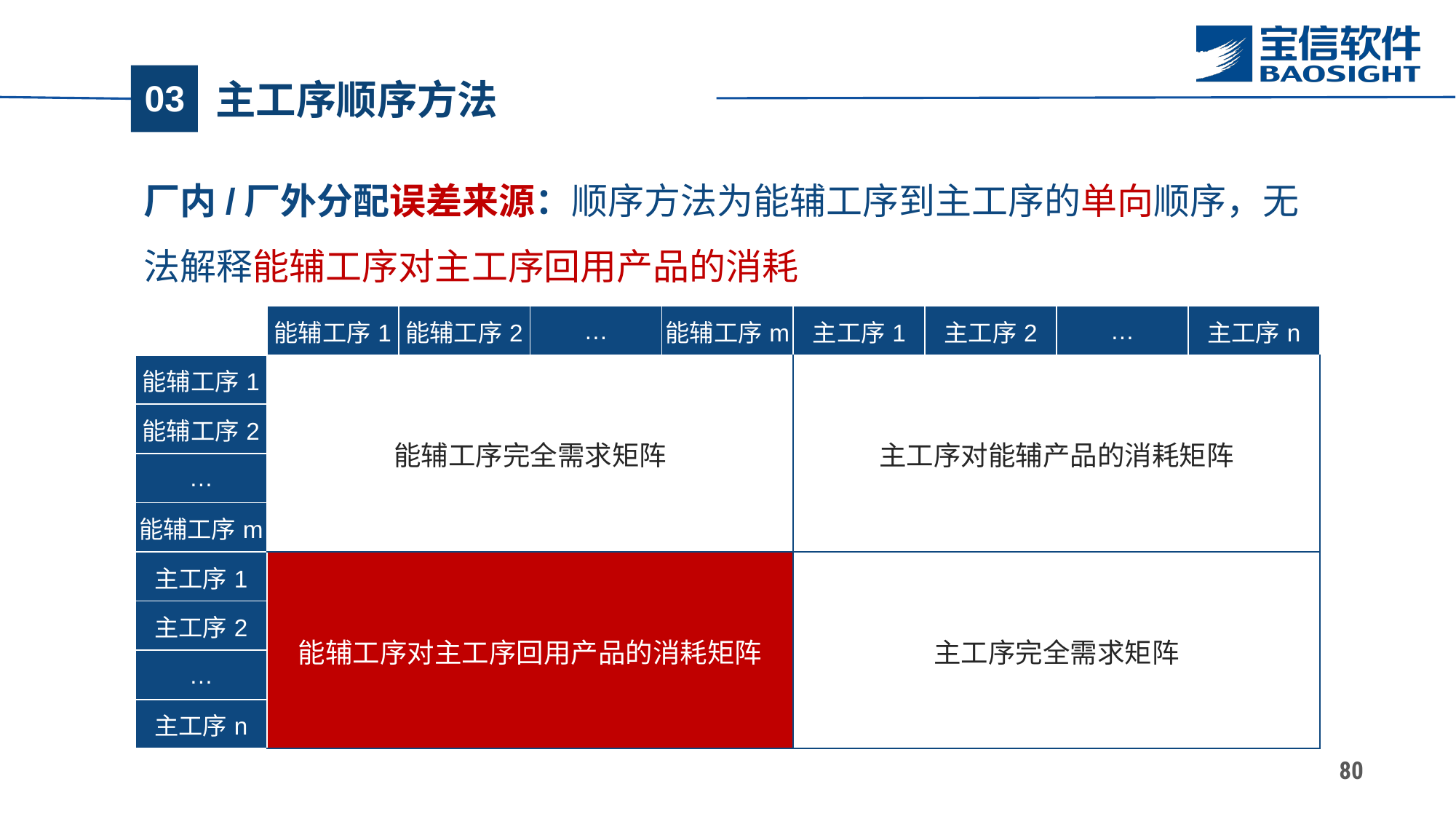

# 主工序顺序方法
03
厂内/厂外分配误差来源：顺序方法为能辅工序到主工序的单向顺序，无法解释能辅工序对主工序回用产品的消耗

|  | 能辅工序1 | 能辅工序2 | … | 能辅工序m | 主工序1 | 主工序2 | … | 主工序n |
| --- | --- | --- | --- | --- | --- | --- | --- | --- |
| 能辅工序1 | 能辅工序完全需求矩阵 |  |  |  | 主工序对能辅产品的消耗矩阵 |  |  |  |
| 能辅工序2 |  |  |  |  |  |  |  |  |
| … |  |  |  |  |  |  |  |  |
| 能辅工序m |  |  |  |  |  |  |  |  |
| 主工序1 | 能辅工序对主工序回用产品的消耗矩阵 |  |  |  | 主工序完全需求矩阵 |  |  |  |
| 主工序2 |  |  |  |  |  |  |  |  |
| … |  |  |  |  |  |  |  |  |
| 主工序n |  |  |  |  |  |  |  |  |